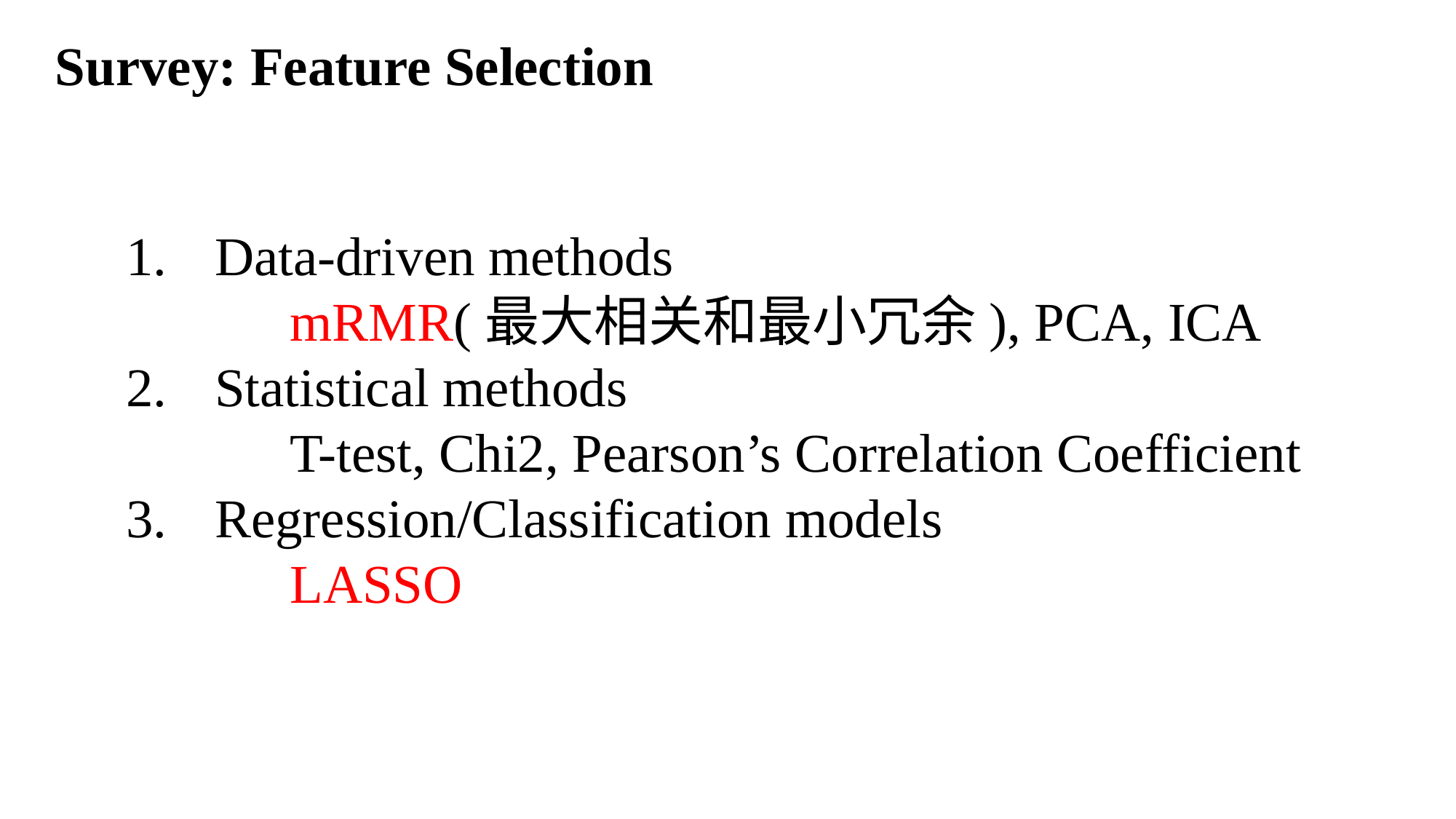

Survey: Feature Selection
Data-driven methods
	mRMR(最大相关和最小冗余), PCA, ICA
Statistical methods
	T-test, Chi2, Pearson’s Correlation Coefficient
Regression/Classification models
	LASSO